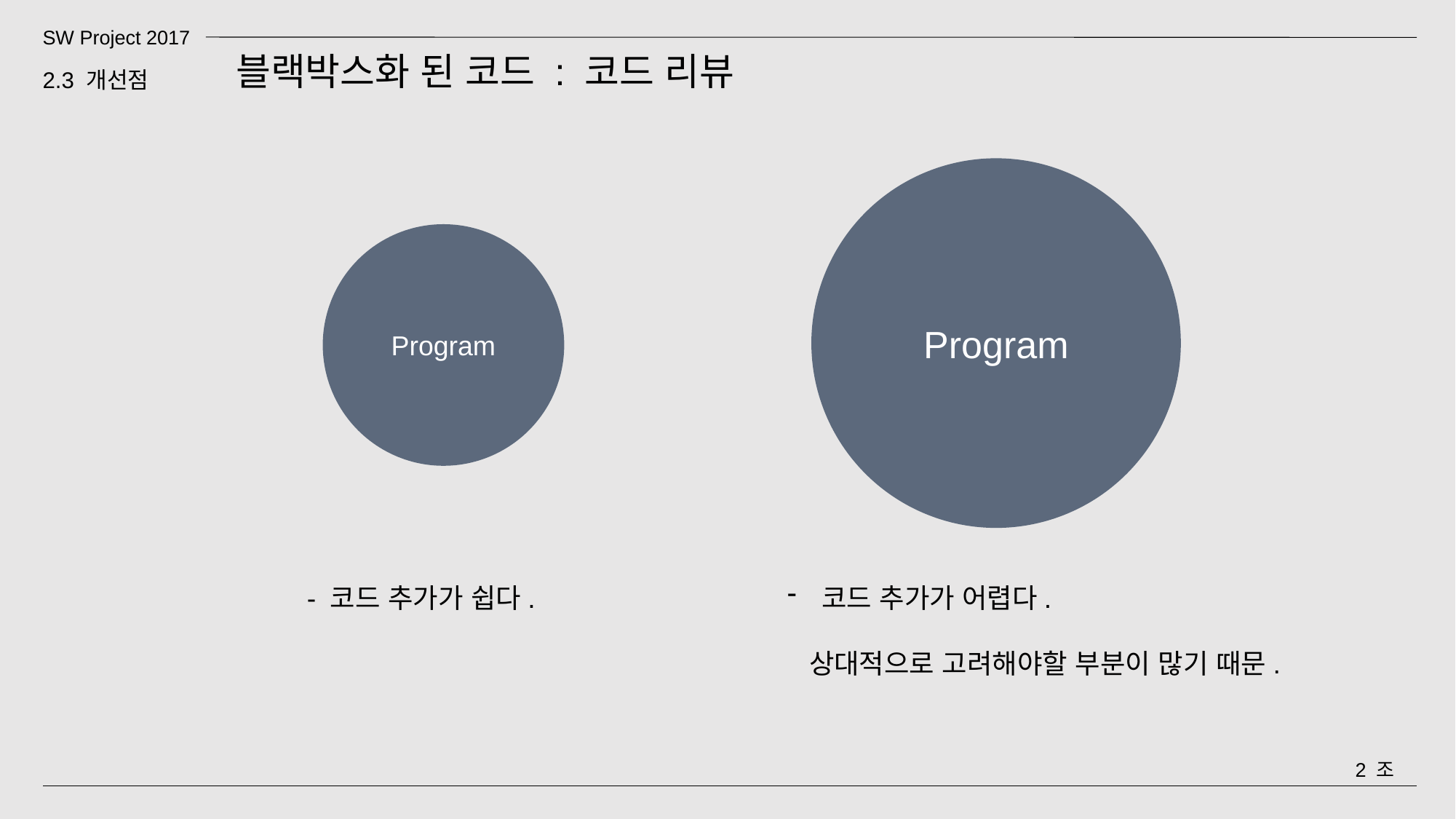

SW Project 2017
블랙박스화 된 코드 : 코드 리뷰
2.3 개선점
Program
Program
- 코드 추가가 쉽다.
코드 추가가 어렵다.

  상대적으로 고려해야할 부분이 많기 때문.
2 조